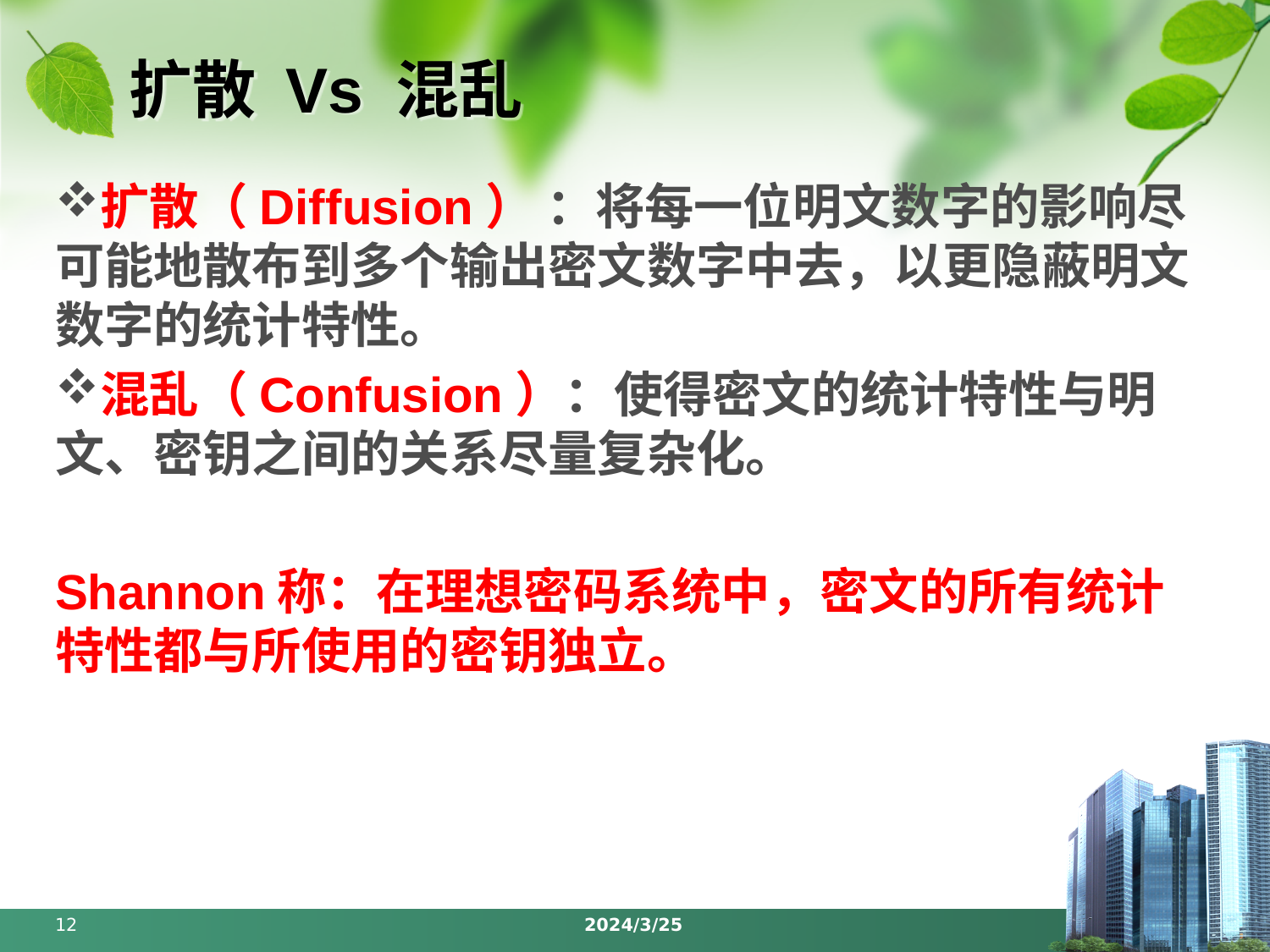

# 扩散 Vs 混乱
扩散（Diffusion） ：将每一位明文数字的影响尽可能地散布到多个输出密文数字中去，以更隐蔽明文数字的统计特性。
混乱（Confusion）：使得密文的统计特性与明文、密钥之间的关系尽量复杂化。

Shannon称：在理想密码系统中，密文的所有统计特性都与所使用的密钥独立。

12
2024/3/25